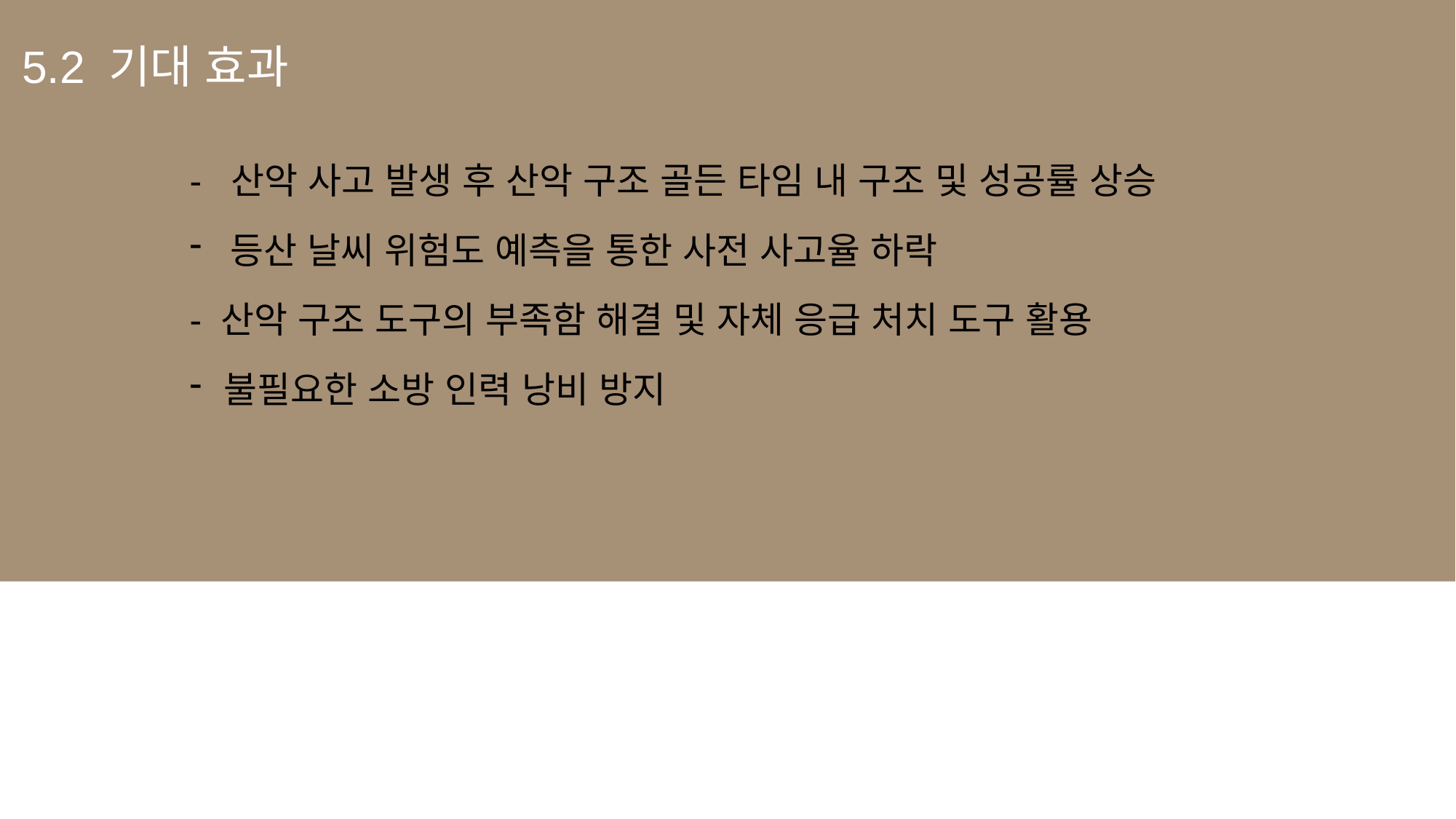

5.2 기대 효과
-  산악 사고 발생 후 산악 구조 골든 타임 내 구조 및 성공률 상승
등산 날씨 위험도 예측을 통한 사전 사고율 하락
- 산악 구조 도구의 부족함 해결 및 자체 응급 처치 도구 활용
불필요한 소방 인력 낭비 방지